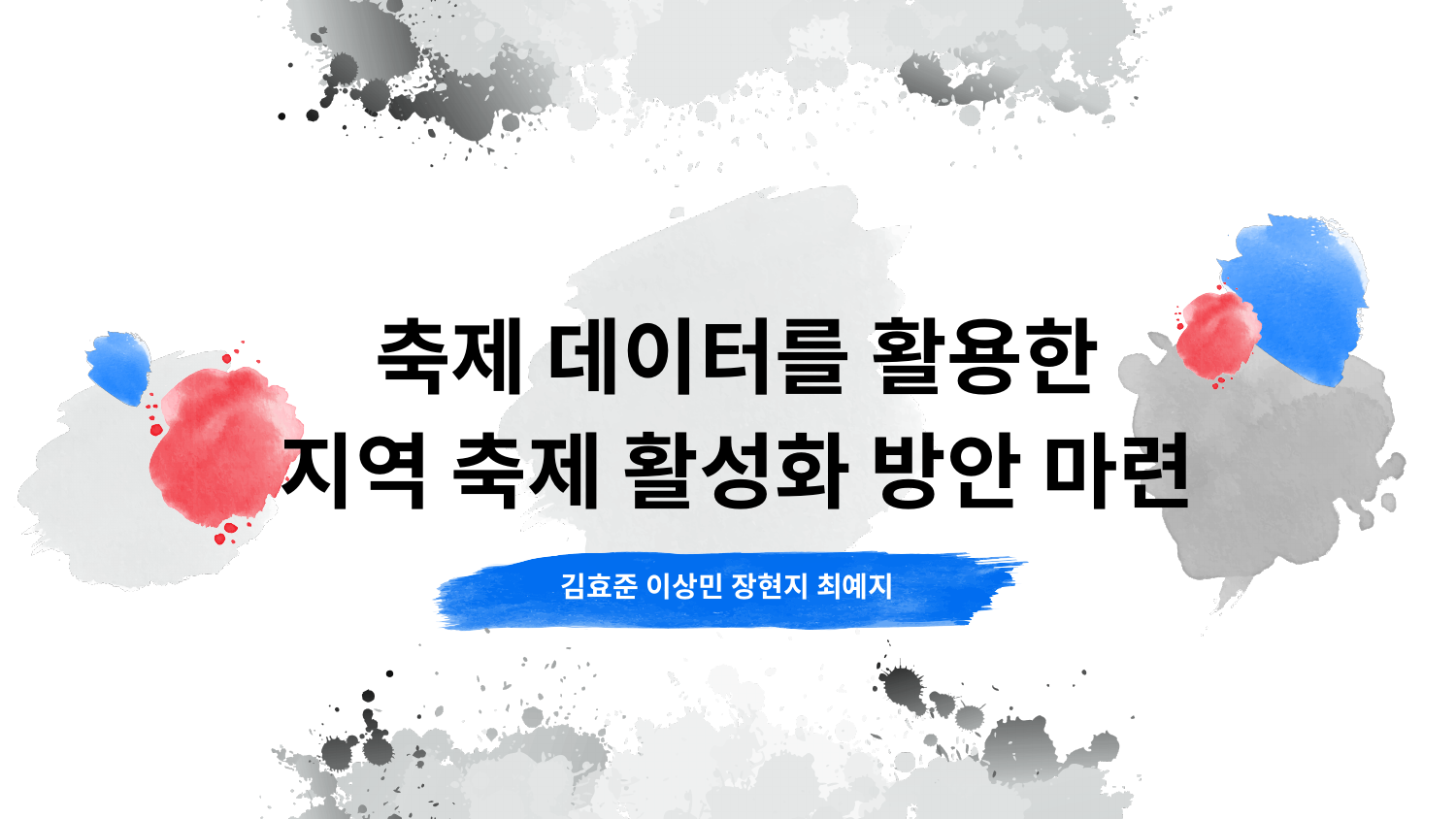

# 축제 데이터를 활용한
지역 축제 활성화 방안 마련
김효준 이상민 장현지 최예지